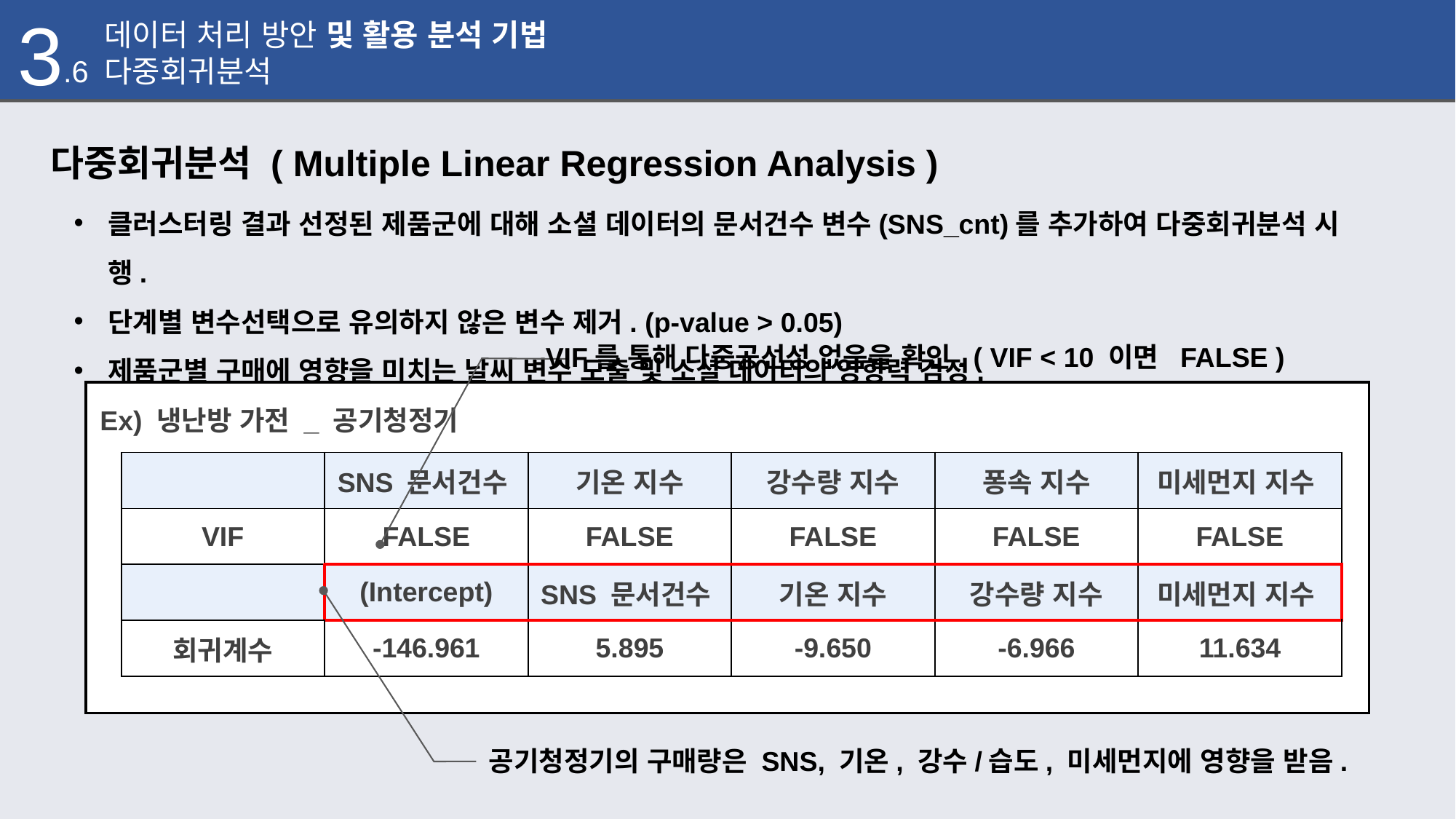

3
.1 데이터 처리 방안 및 활용 분석 기법
.6 다중회귀분석
다중회귀분석 ( Multiple Linear Regression Analysis )
클러스터링 결과 선정된 제품군에 대해 소셜 데이터의 문서건수 변수(SNS_cnt)를 추가하여 다중회귀분석 시행.
단계별 변수선택으로 유의하지 않은 변수 제거. (p-value > 0.05)
제품군별 구매에 영향을 미치는 날씨 변수 도출 및 소셜 데이터의 영향력 검정.
VIF를 통해 다중공선성 없음을 확인. ( VIF < 10 이면  FALSE )

Ex) 냉난방 가전 _ 공기청정기
|  | SNS 문서건수 | 기온 지수 | 강수량 지수 | 퐁속 지수 | 미세먼지 지수 |
| --- | --- | --- | --- | --- | --- |
| VIF | FALSE | FALSE | FALSE | FALSE | FALSE |
|  | (Intercept) | SNS 문서건수 | 기온 지수 | 강수량 지수 | 미세먼지 지수 |
| 회귀계수 | -146.961 | 5.895 | -9.650 | -6.966 | 11.634 |

 공기청정기의 구매량은 SNS, 기온, 강수/습도, 미세먼지에 영향을 받음.